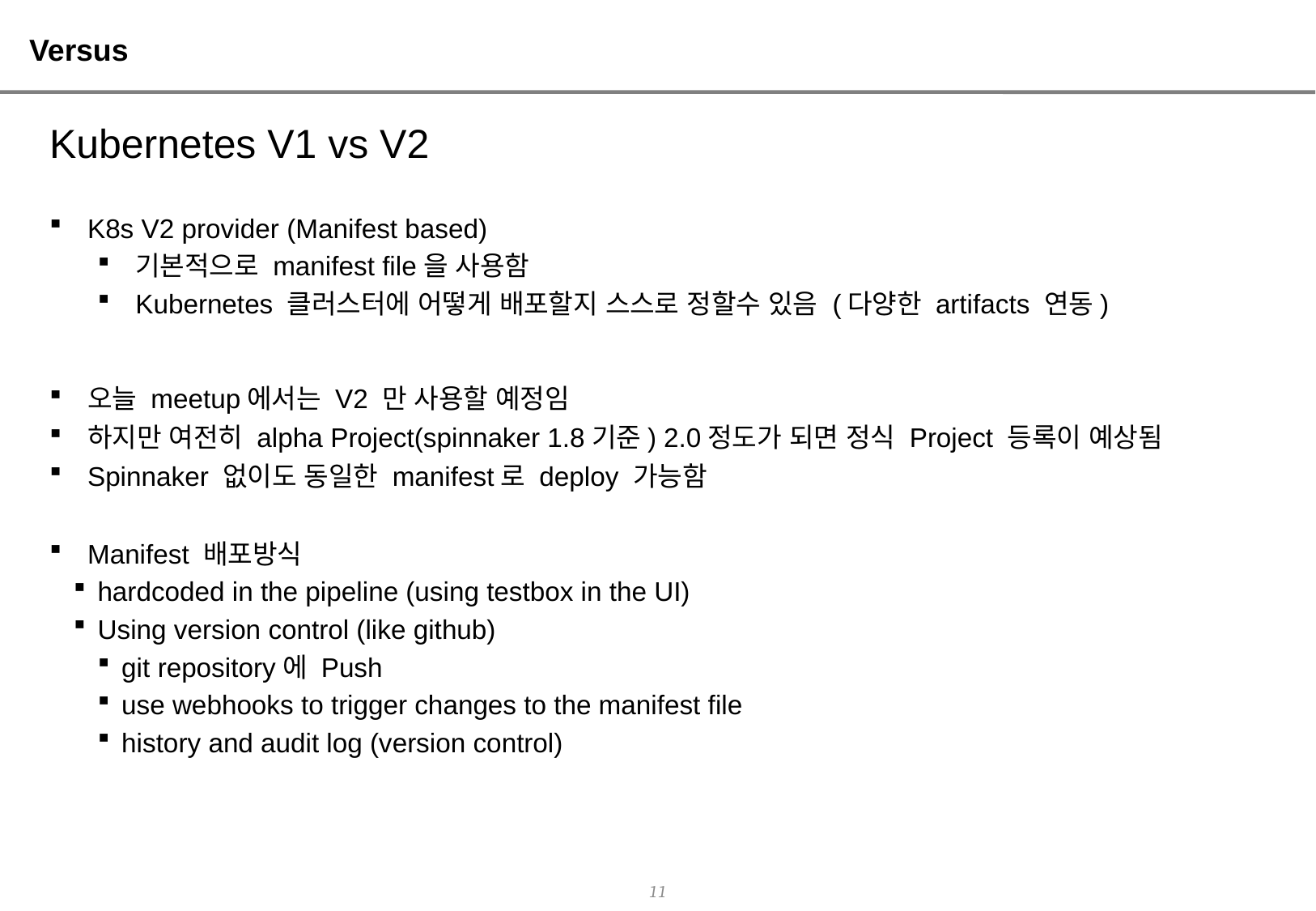

# Versus
Kubernetes V1 vs V2

K8s V2 provider (Manifest based)
기본적으로 manifest file을 사용함
Kubernetes 클러스터에 어떻게 배포할지 스스로 정할수 있음 (다양한 artifacts 연동)

오늘 meetup에서는 V2 만 사용할 예정임
하지만 여전히 alpha Project(spinnaker 1.8기준) 2.0정도가 되면 정식 Project 등록이 예상됨
Spinnaker 없이도 동일한 manifest로 deploy 가능함

Manifest 배포방식
hardcoded in the pipeline (using testbox in the UI)
Using version control (like github)
git repository에 Push
use webhooks to trigger changes to the manifest file
history and audit log (version control)